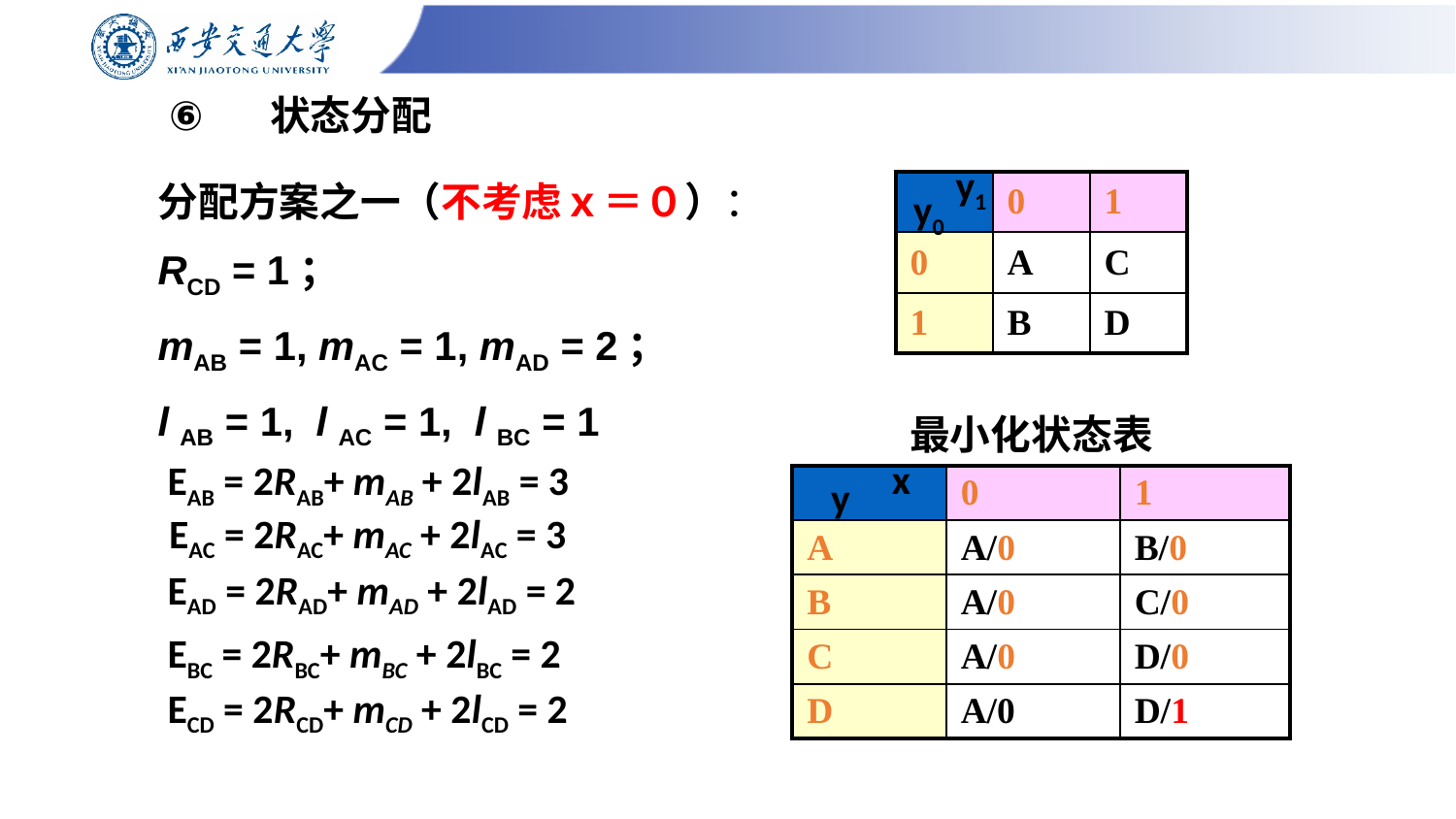

# 状态分配
y1
y0
分配方案之一（不考虑ｘ＝０）：
RCD = 1；
mAB = 1, mAC = 1, mAD = 2；
l AB = 1,  l AC = 1,  l BC = 1
|  | 0 | 1 |
| --- | --- | --- |
| 0 | A | C |
| 1 | B | D |
最小化状态表
x
y
EAB = 2RAB+ mAB + 2lAB = 3
|  | 0 | 1 |
| --- | --- | --- |
| A | A/0 | B/0 |
| B | A/0 | C/0 |
| C | A/0 | D/0 |
| D | A/0 | D/1 |
EAC = 2RAC+ mAC + 2lAC = 3
EAD = 2RAD+ mAD + 2lAD = 2
EBC = 2RBC+ mBC + 2lBC = 2
ECD = 2RCD+ mCD + 2lCD = 2